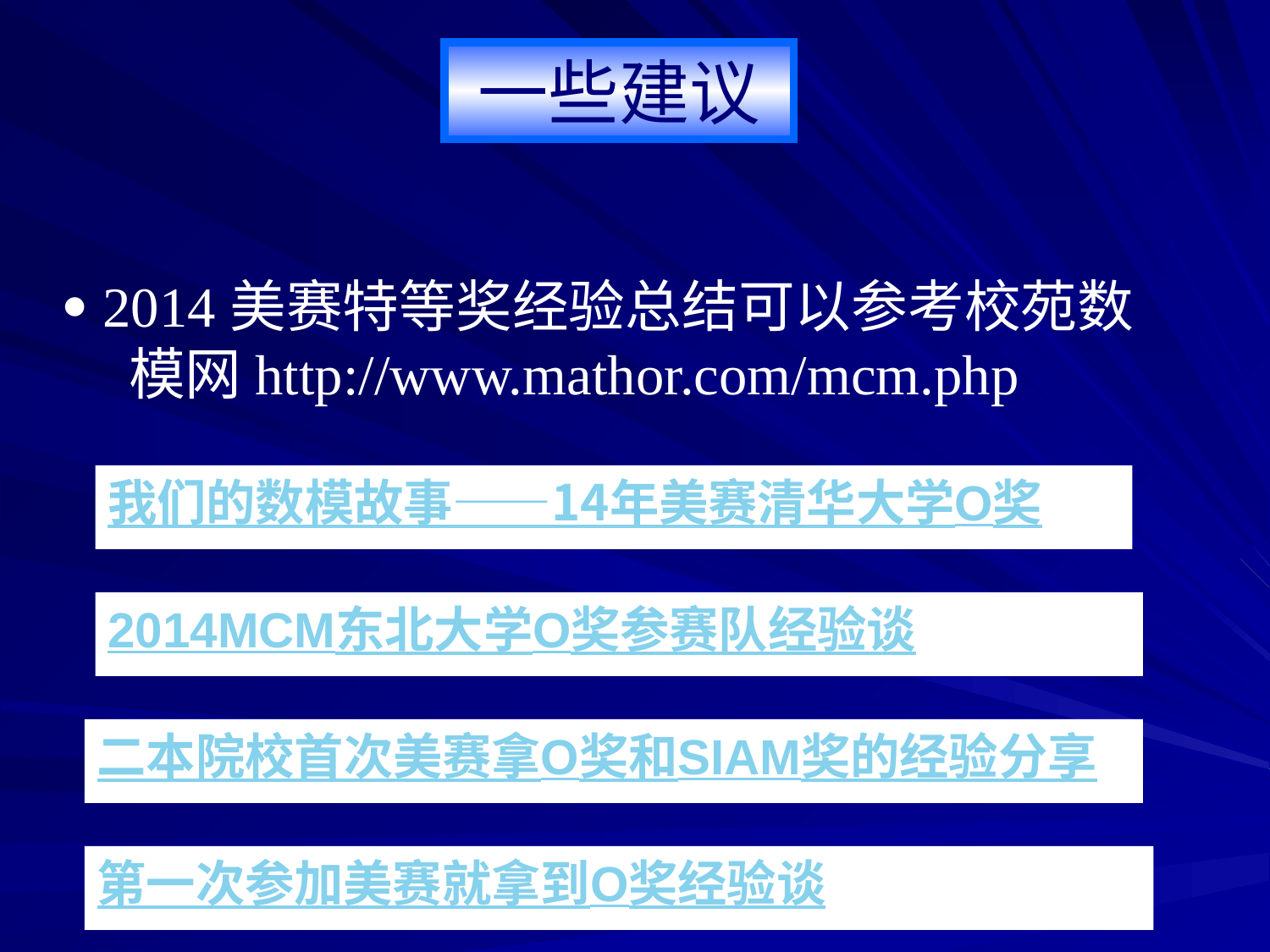

一些建议
• 2014美赛特等奖经验总结可以参考校苑数模网http://www.mathor.com/mcm.php
我们的数模故事——14年美赛清华大学O奖

2014MCM东北大学O奖参赛队经验谈
二本院校首次美赛拿O奖和SIAM奖的经验分享
第一次参加美赛就拿到O奖经验谈